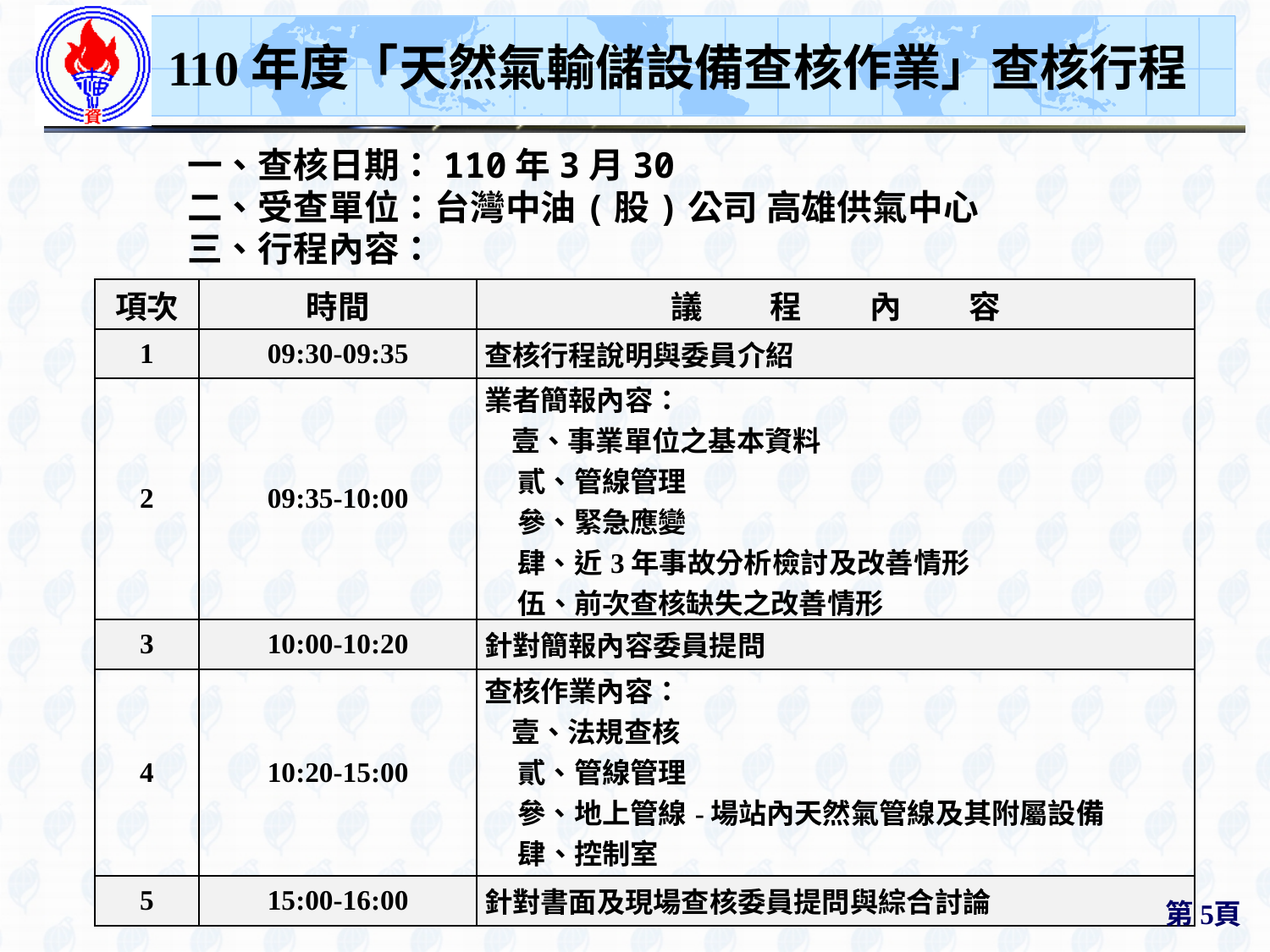

110年度「天然氣輸儲設備查核作業」查核行程
一、查核日期：110年3月30
二、受查單位：台灣中油(股)公司 高雄供氣中心
三、行程內容：
| 項次 | 時間 | 議程內容 |
| --- | --- | --- |
| 1 | 09:30-09:35 | 查核行程說明與委員介紹 |
| 2 | 09:35-10:00 | 業者簡報內容： 壹、事業單位之基本資料 貳、管線管理 參、緊急應變 肆、近3年事故分析檢討及改善情形 伍、前次查核缺失之改善情形 陸、輸儲設備人員職能要求 |
| 3 | 10:00-10:20 | 針對簡報內容委員提問 |
| 4 | 10:20-15:00 | 查核作業內容： 壹、法規查核 貳、管線管理 參、地上管線-場站內天然氣管線及其附屬設備 肆、控制室 伍、災害防救業務計畫及執行情形 |
| 5 | 15:00-16:00 | 針對書面及現場查核委員提問與綜合討論 |
第5頁